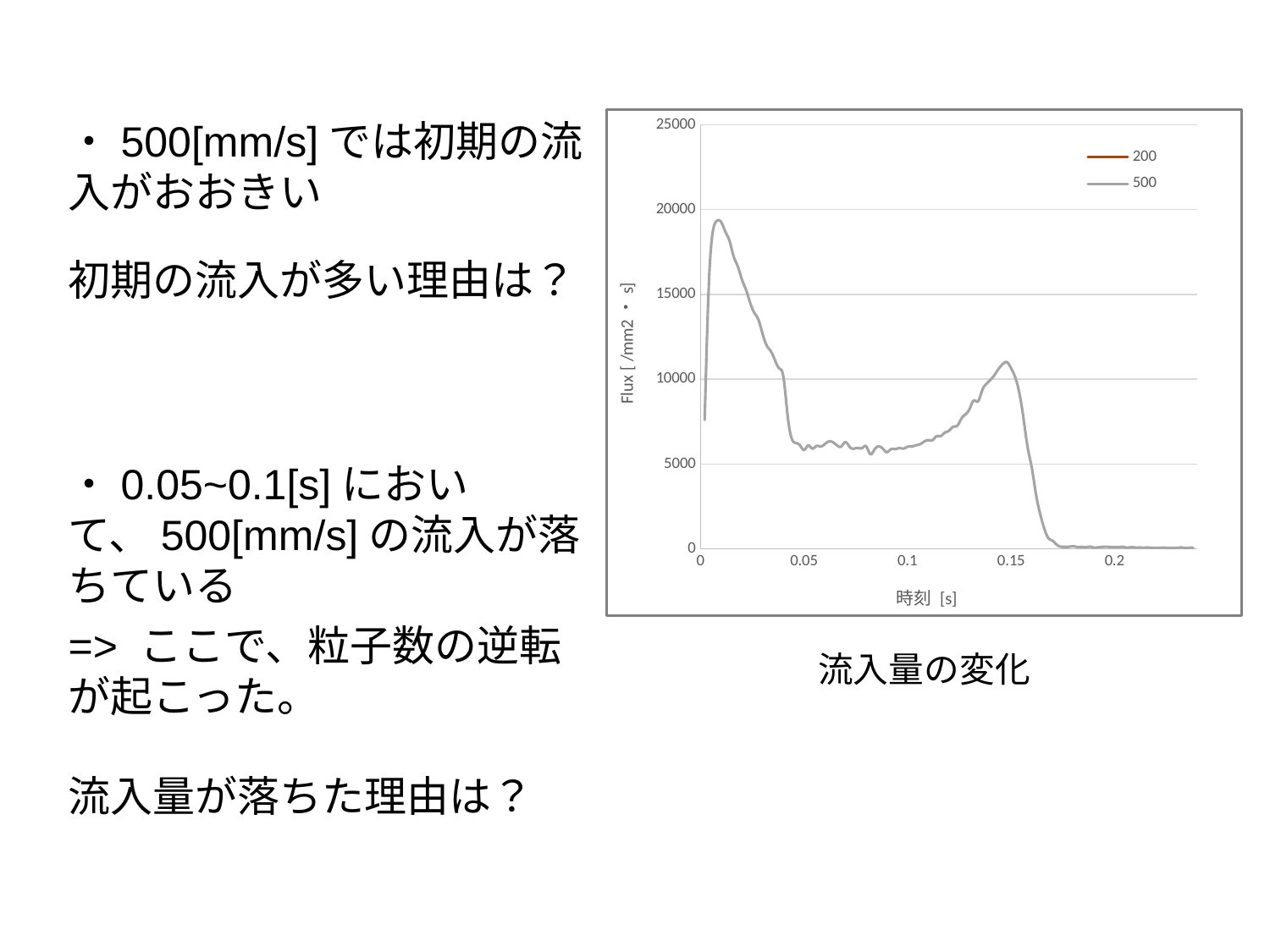

・500[mm/s]では初期の流入がおおきい

### Chart

| Category | 200 | 500 |
|---|---|---|
初期の流入が多い理由は？
・0.05~0.1[s]において、500[mm/s]の流入が落ちている
=> ここで、粒子数の逆転が起こった。
流入量の変化
流入量が落ちた理由は？